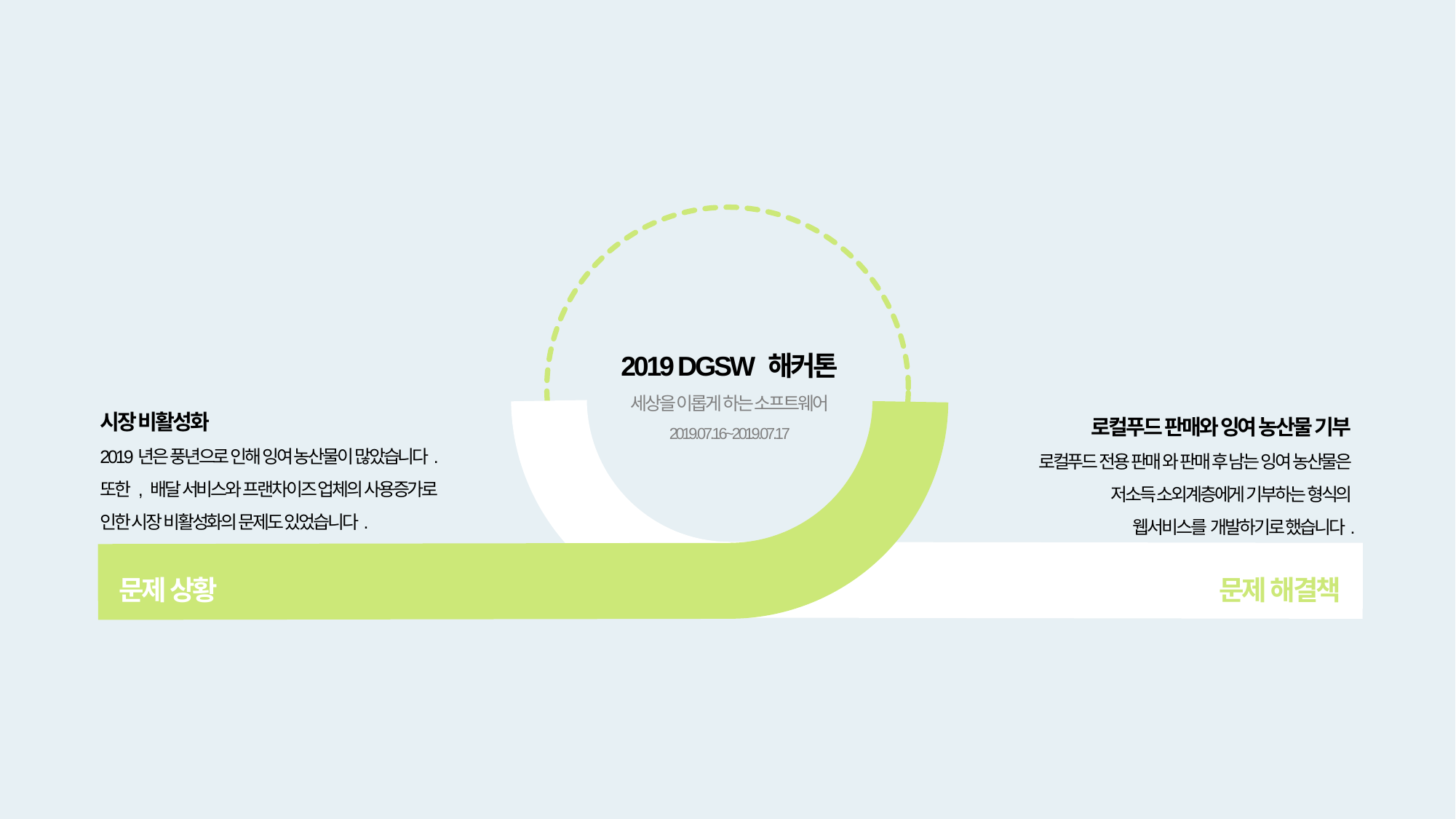

2019 DGSW 해커톤
세상을 이롭게 하는 소프트웨어
2019.07.16~2019.07.17
시장 비활성화
2019년은 풍년으로 인해 잉여 농산물이 많았습니다.
또한 , 배달 서비스와 프랜차이즈 업체의 사용증가로
인한 시장 비활성화의 문제도 있었습니다.
로컬푸드 판매와 잉여 농산물 기부
로컬푸드 전용 판매 와 판매 후 남는 잉여 농산물은
저소득 소외계층에게 기부하는 형식의
웹서비스를  개발하기로 했습니다.
문제 상황
문제 해결책